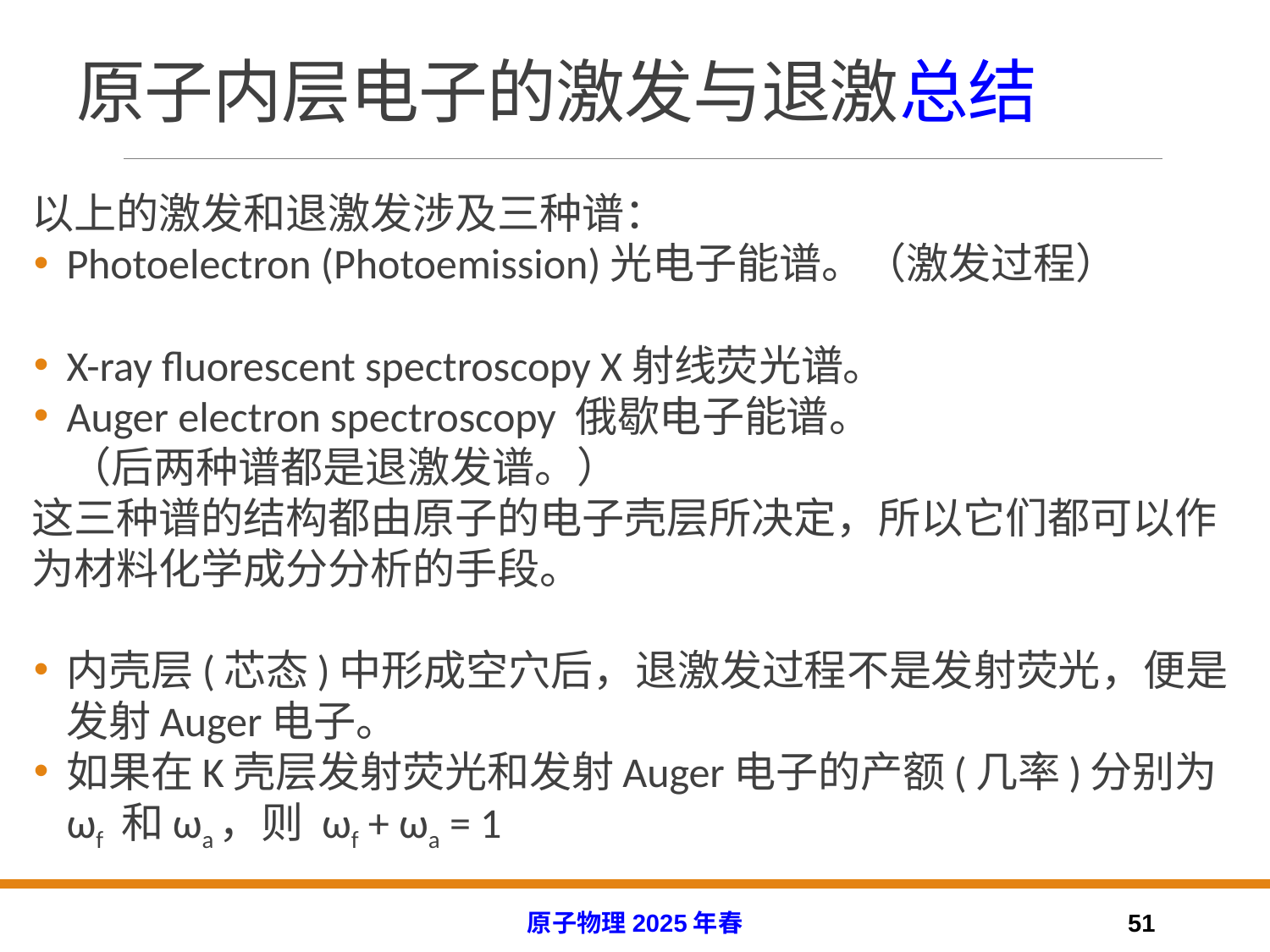

# 原子内层电子的激发与退激总结
以上的激发和退激发涉及三种谱：
Photoelectron (Photoemission)光电子能谱。（激发过程）

X-ray fluorescent spectroscopy X射线荧光谱。
Auger electron spectroscopy 俄歇电子能谱。
   （后两种谱都是退激发谱。）
这三种谱的结构都由原子的电子壳层所决定，所以它们都可以作为材料化学成分分析的手段。

内壳层(芯态)中形成空穴后，退激发过程不是发射荧光，便是发射Auger电子。
如果在K壳层发射荧光和发射Auger电子的产额(几率)分别为ωf 和ωa，则 ωf + ωa = 1
原子物理2025年春
51